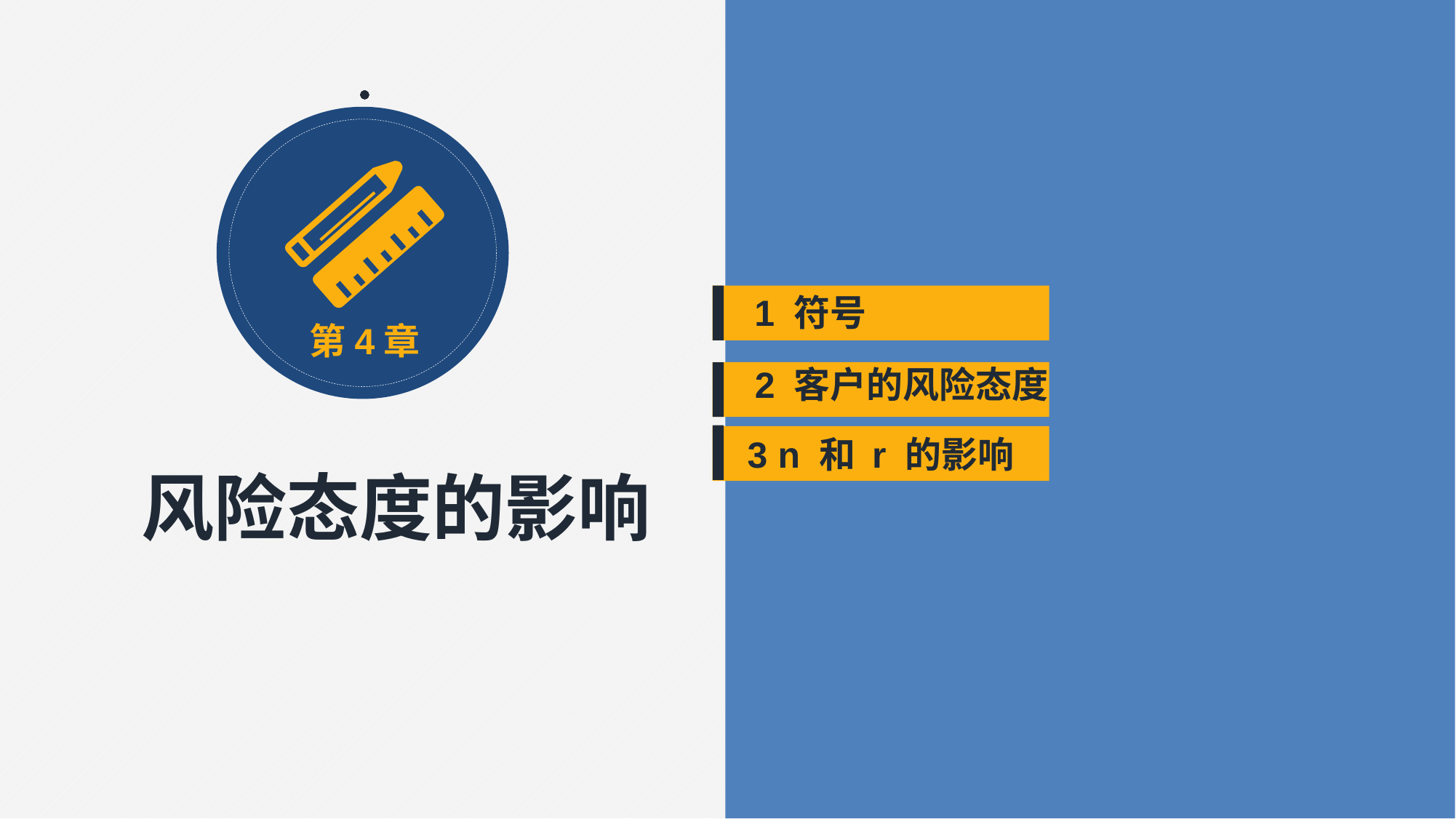

1 符号
 2 客户的风险态度

第4章

3 n 和 r 的影响
   风险态度的影响